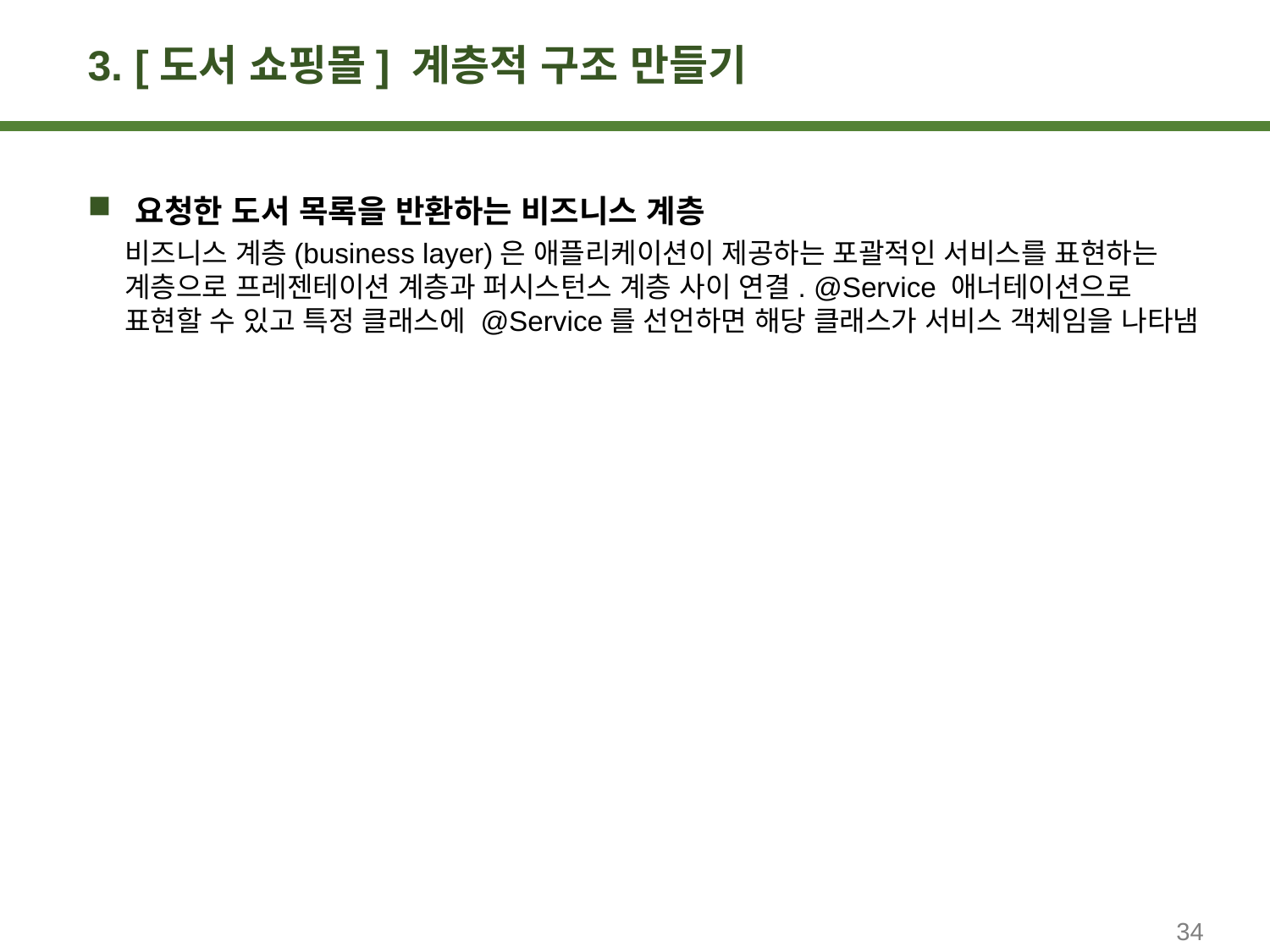

# 3. [도서 쇼핑몰] 계층적 구조 만들기
요청한 도서 목록을 반환하는 비즈니스 계층
비즈니스 계층(business layer)은 애플리케이션이 제공하는 포괄적인 서비스를 표현하는 계층으로 프레젠테이션 계층과 퍼시스턴스 계층 사이 연결. @Service 애너테이션으로 표현할 수 있고 특정 클래스에 @Service를 선언하면 해당 클래스가 서비스 객체임을 나타냄